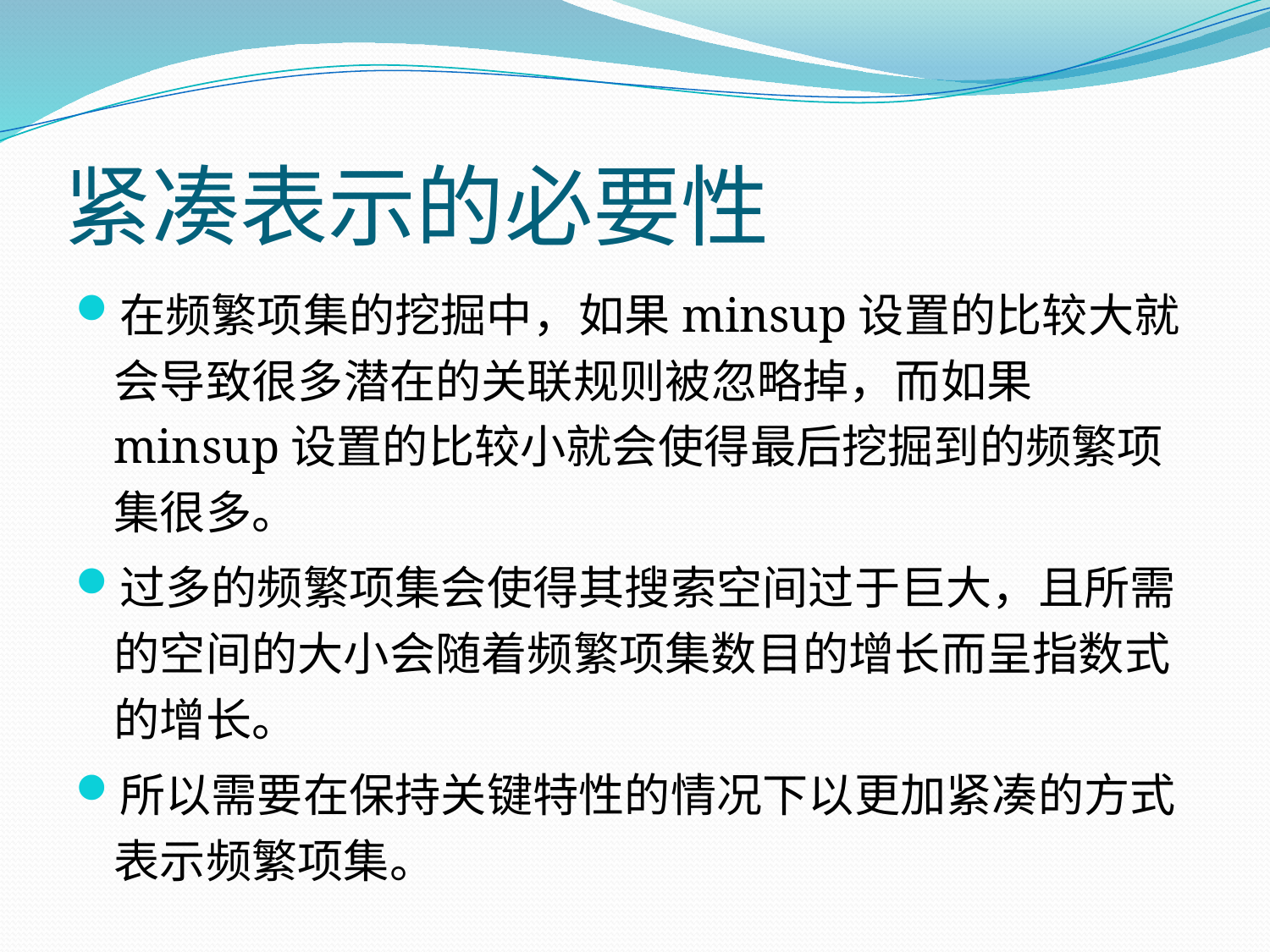

# 紧凑表示的必要性
在频繁项集的挖掘中，如果minsup设置的比较大就会导致很多潜在的关联规则被忽略掉，而如果minsup设置的比较小就会使得最后挖掘到的频繁项集很多。
过多的频繁项集会使得其搜索空间过于巨大，且所需的空间的大小会随着频繁项集数目的增长而呈指数式的增长。
所以需要在保持关键特性的情况下以更加紧凑的方式表示频繁项集。